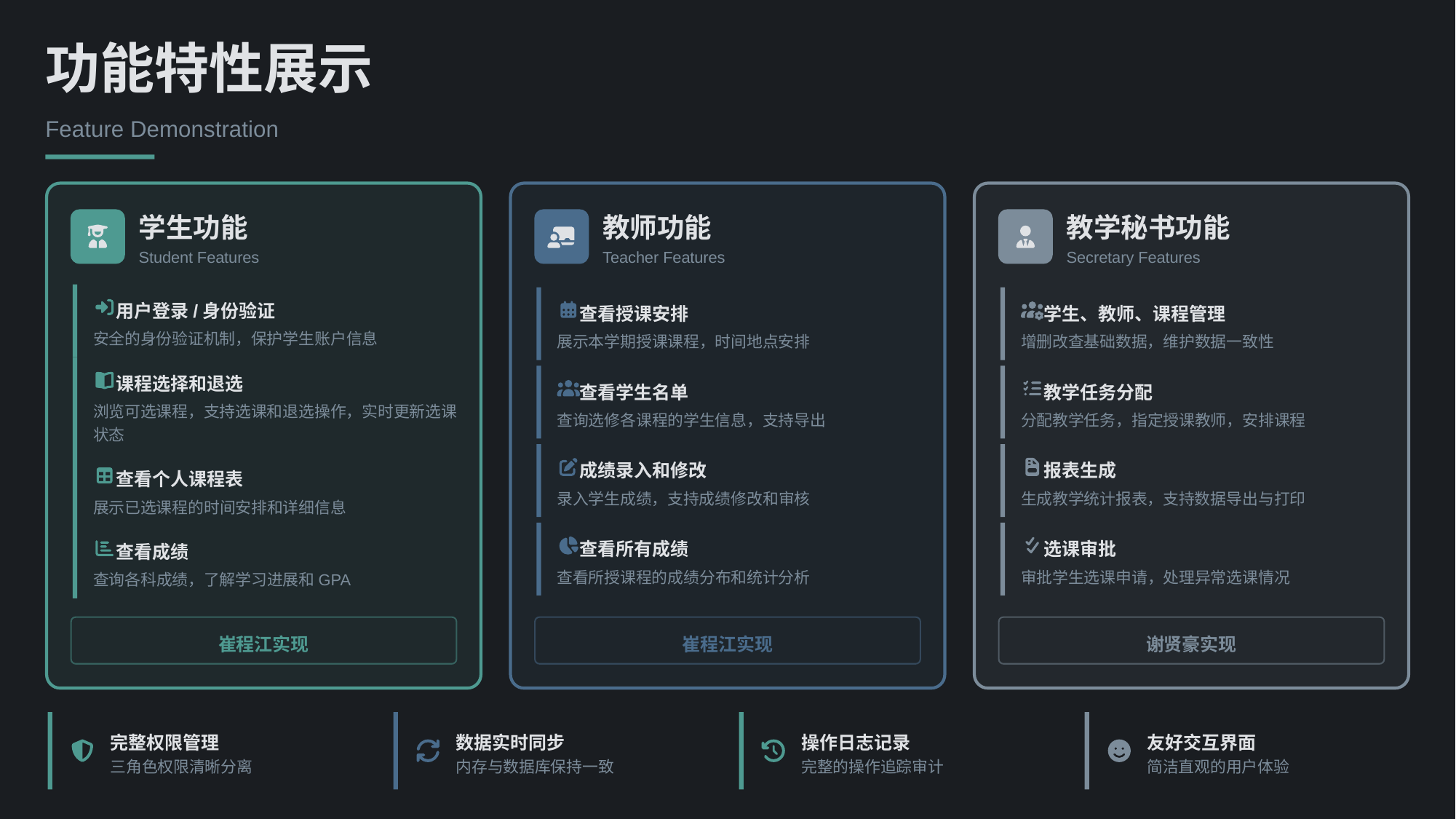

功能特性展示
Feature Demonstration

学生功能
教师功能
教学秘书功能

Student Features
Teacher Features
Secretary Features

用户登录/身份验证
查看授课安排
学生、教师、课程管理

安全的身份验证机制，保护学生账户信息
展示本学期授课课程，时间地点安排
增删改查基础数据，维护数据一致性

课程选择和退选

查看学生名单
教学任务分配

浏览可选课程，支持选课和退选操作，实时更新选课状态
查询选修各课程的学生信息，支持导出
分配教学任务，指定授课教师，安排课程

成绩录入和修改
报表生成

查看个人课程表

录入学生成绩，支持成绩修改和审核
生成教学统计报表，支持数据导出与打印
展示已选课程的时间安排和详细信息

查看所有成绩
选课审批
查看成绩

查看所授课程的成绩分布和统计分析
审批学生选课申请，处理异常选课情况
查询各科成绩，了解学习进展和GPA

崔程江实现
崔程江实现
谢贤豪实现

完整权限管理
数据实时同步
操作日志记录
友好交互界面

三角色权限清晰分离
内存与数据库保持一致
完整的操作追踪审计
简洁直观的用户体验